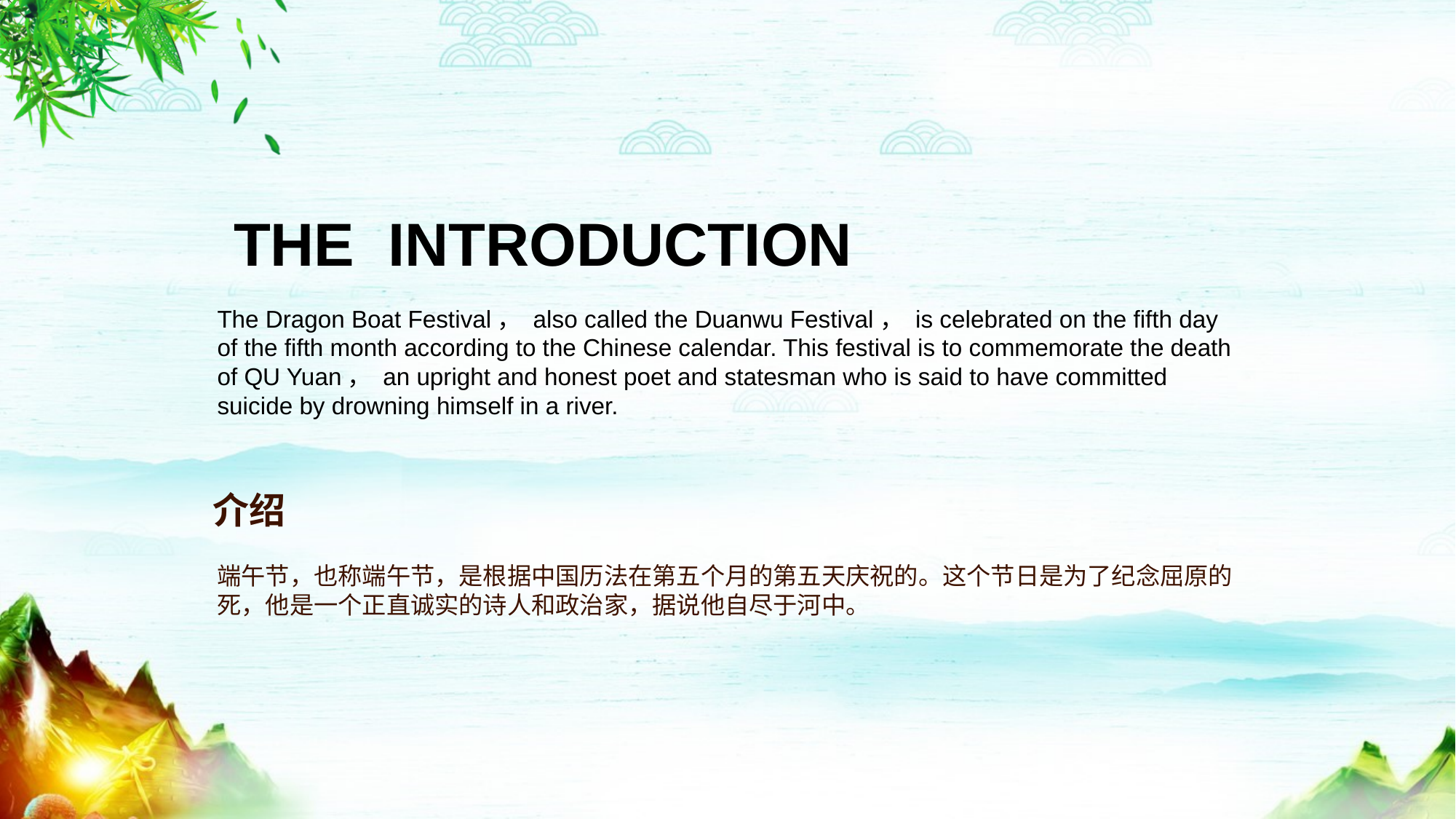

THE  INTRODUCTION
The Dragon Boat Festival， also called the Duanwu Festival， is celebrated on the fifth day of the fifth month according to the Chinese calendar. This festival is to commemorate the death of QU Yuan， an upright and honest poet and statesman who is said to have committed suicide by drowning himself in a river.
介绍
端午节，也称端午节，是根据中国历法在第五个月的第五天庆祝的。这个节日是为了纪念屈原的死，他是一个正直诚实的诗人和政治家，据说他自尽于河中。